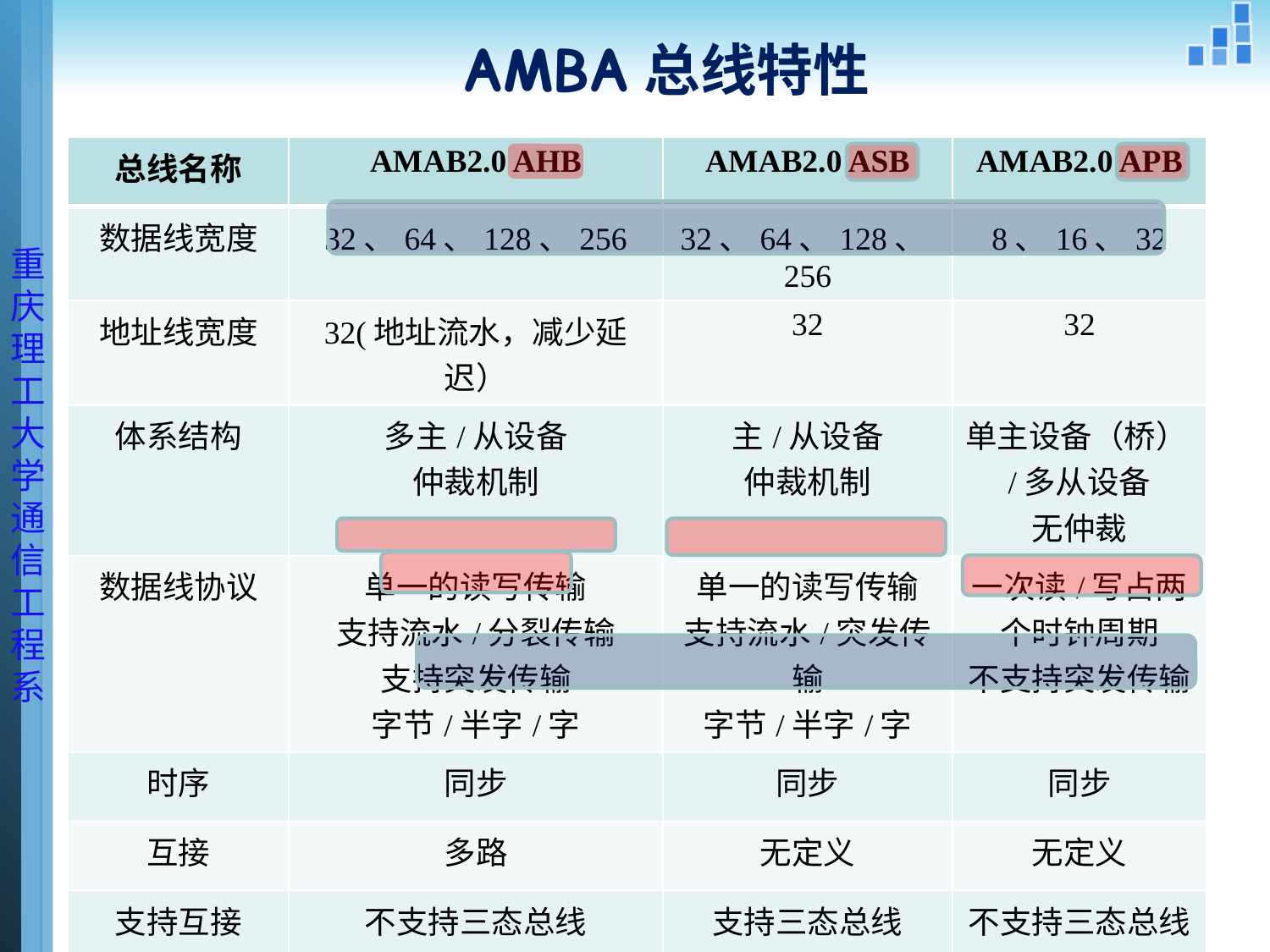

# AMBA总线特性
| 总线名称 | AMAB2.0 AHB | AMAB2.0 ASB | AMAB2.0 APB |
| --- | --- | --- | --- |
| 数据线宽度 | 32、64、128、256 | 32、64、128、256 | 8、16、32 |
| 地址线宽度 | 32(地址流水，减少延迟） | 32 | 32 |
| 体系结构 | 多主/从设备 仲裁机制 | 主/从设备 仲裁机制 | 单主设备（桥）/多从设备 无仲裁 |
| 数据线协议 | 单一的读写传输 支持流水/分裂传输 支持突发传输 字节/半字/字 | 单一的读写传输 支持流水/突发传输 字节/半字/字 | 一次读/写占两个时钟周期 不支持突发传输 |
| 时序 | 同步 | 同步 | 同步 |
| 互接 | 多路 | 无定义 | 无定义 |
| 支持互接 | 不支持三态总线 | 支持三态总线 | 不支持三态总线 |